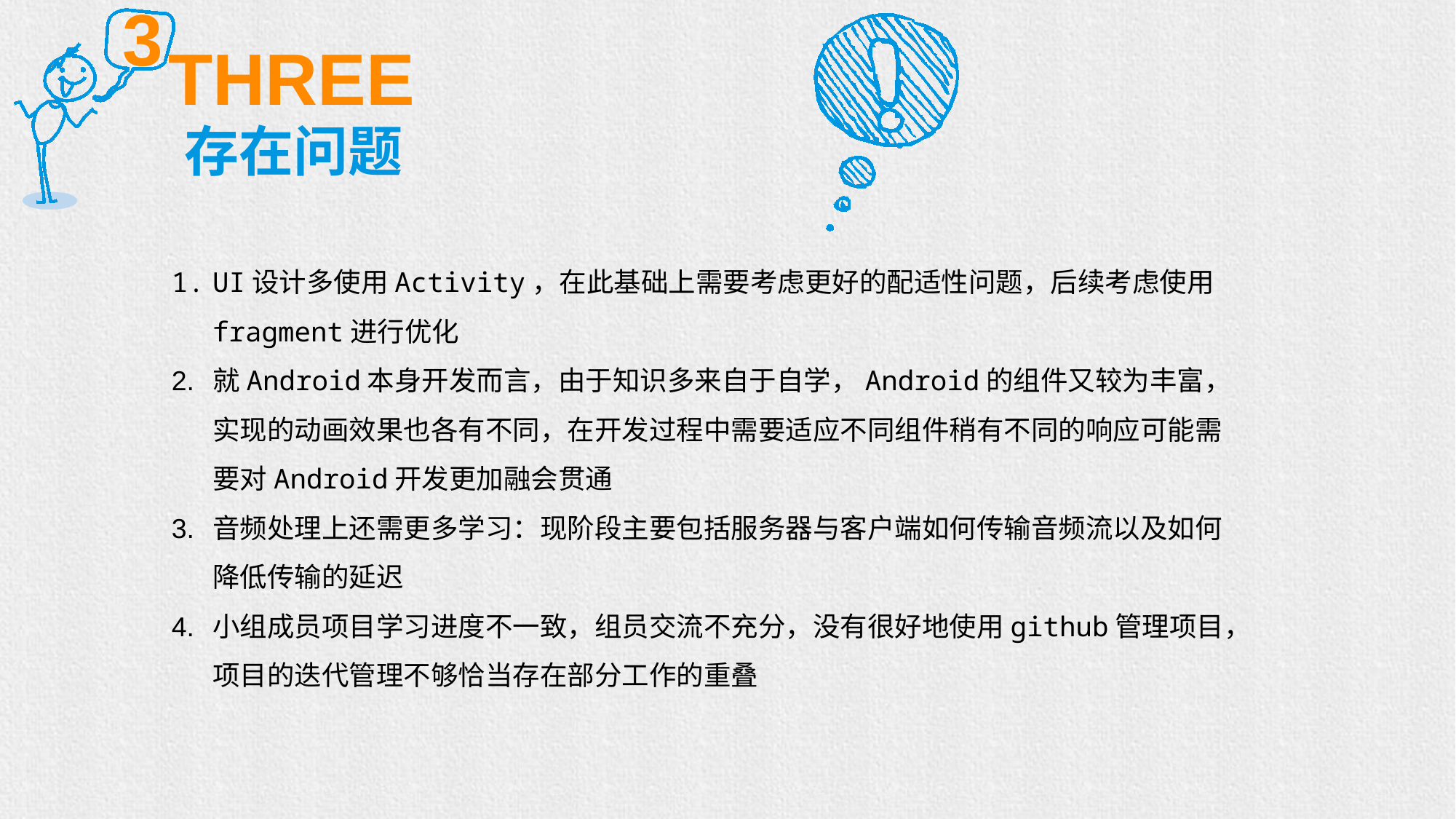

3

THREE
存在问题
UI设计多使用Activity，在此基础上需要考虑更好的配适性问题，后续考虑使用fragment进行优化
就Android本身开发而言，由于知识多来自于自学，Android的组件又较为丰富，实现的动画效果也各有不同，在开发过程中需要适应不同组件稍有不同的响应可能需要对Android开发更加融会贯通
音频处理上还需更多学习：现阶段主要包括服务器与客户端如何传输音频流以及如何降低传输的延迟
小组成员项目学习进度不一致，组员交流不充分，没有很好地使用github管理项目，项目的迭代管理不够恰当存在部分工作的重叠